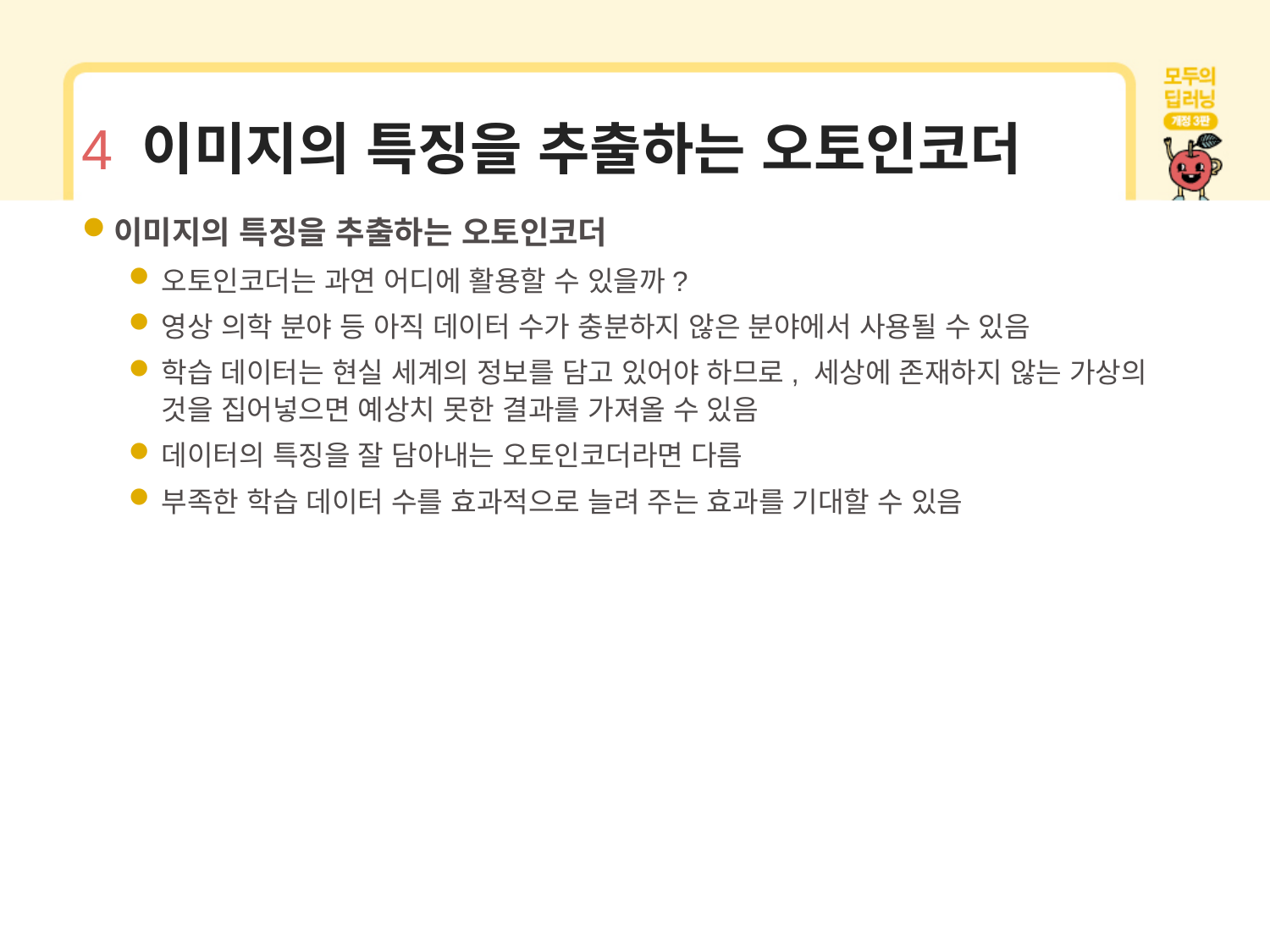

# 4 이미지의 특징을 추출하는 오토인코더
이미지의 특징을 추출하는 오토인코더
오토인코더는 과연 어디에 활용할 수 있을까?
영상 의학 분야 등 아직 데이터 수가 충분하지 않은 분야에서 사용될 수 있음
학습 데이터는 현실 세계의 정보를 담고 있어야 하므로, 세상에 존재하지 않는 가상의 것을 집어넣으면 예상치 못한 결과를 가져올 수 있음
데이터의 특징을 잘 담아내는 오토인코더라면 다름
부족한 학습 데이터 수를 효과적으로 늘려 주는 효과를 기대할 수 있음